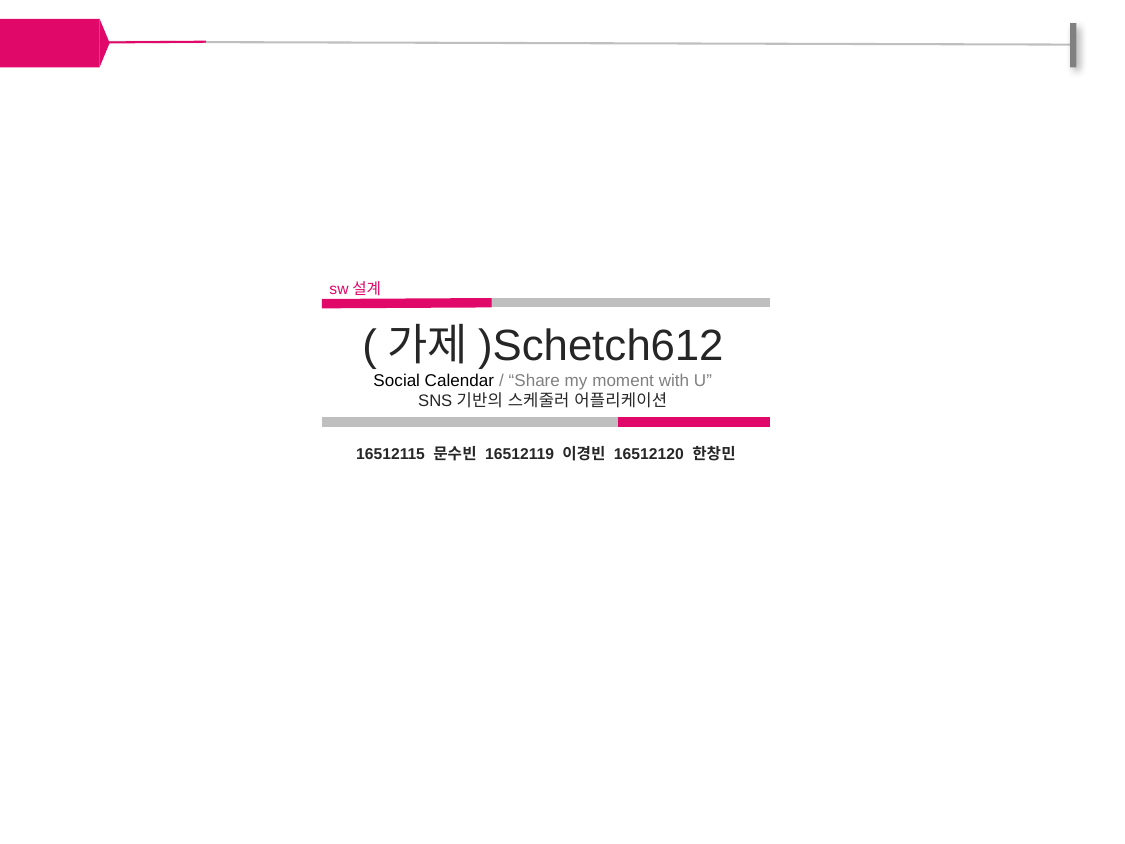

sw설계
(가제)Schetch612
Social Calendar / “Share my moment with U”
SNS기반의 스케줄러 어플리케이션

16512115 문수빈 16512119 이경빈 16512120 한창민